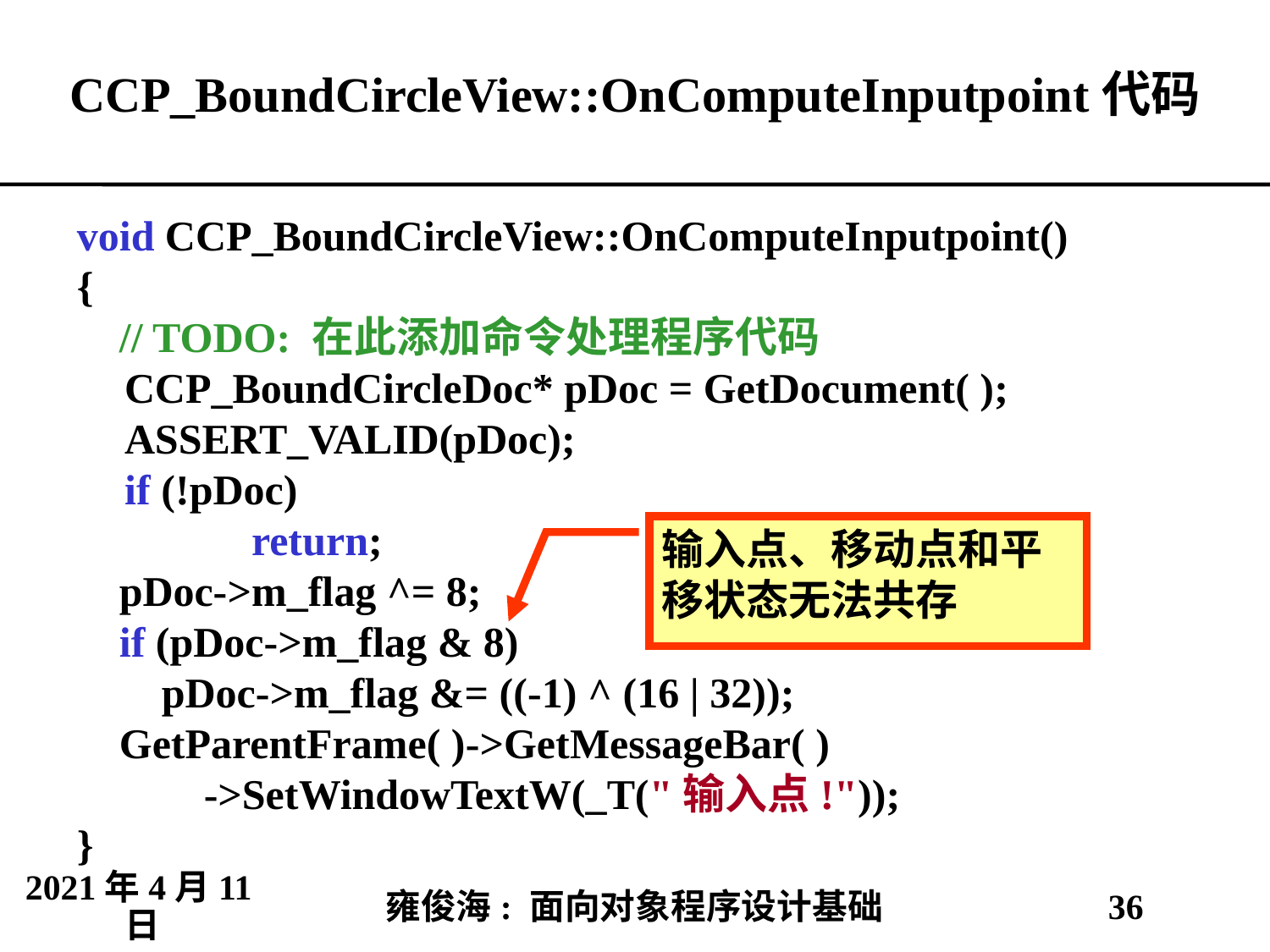

# CCP_BoundCircleView::OnComputeInputpoint代码

void CCP_BoundCircleView::OnComputeInputpoint()
{
    // TODO: 在此添加命令处理程序代码
	CCP_BoundCircleDoc* pDoc = GetDocument( );
	ASSERT_VALID(pDoc);
	if (!pDoc)
		return;
    pDoc->m_flag ^= 8;
    if (pDoc->m_flag & 8)
        pDoc->m_flag &= ((-1) ^ (16 | 32));
    GetParentFrame( )->GetMessageBar( )
            ->SetWindowTextW(_T("输入点!"));
}
输入点、移动点和平移状态无法共存
2021年4月11日
雍俊海: 面向对象程序设计基础
36